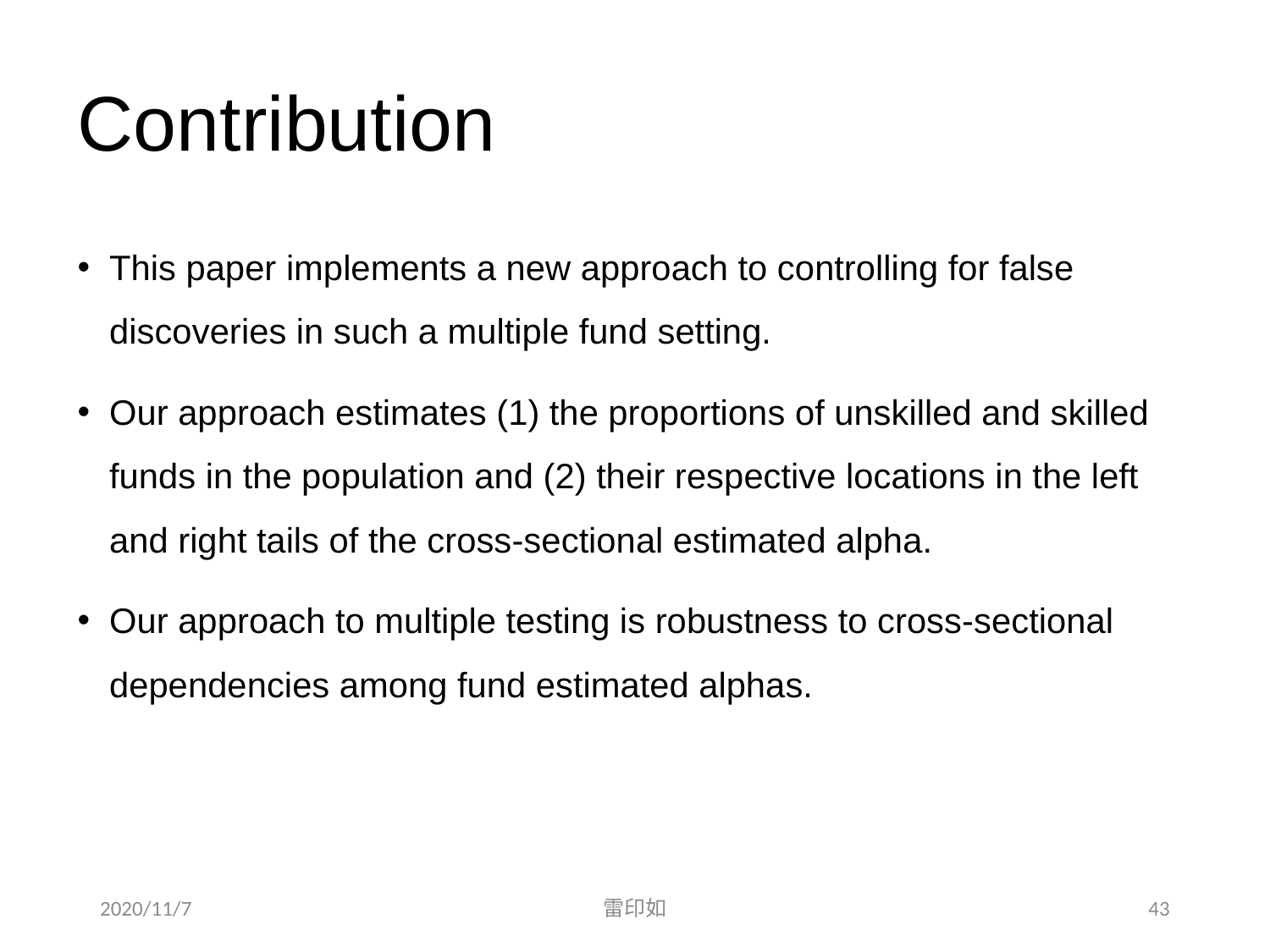

# Contribution
This paper implements a new approach to controlling for false discoveries in such a multiple fund setting.
Our approach estimates (1) the proportions of unskilled and skilled funds in the population and (2) their respective locations in the left and right tails of the cross-sectional estimated alpha.
Our approach to multiple testing is robustness to cross-sectional dependencies among fund estimated alphas.
2020/11/7
雷印如
43